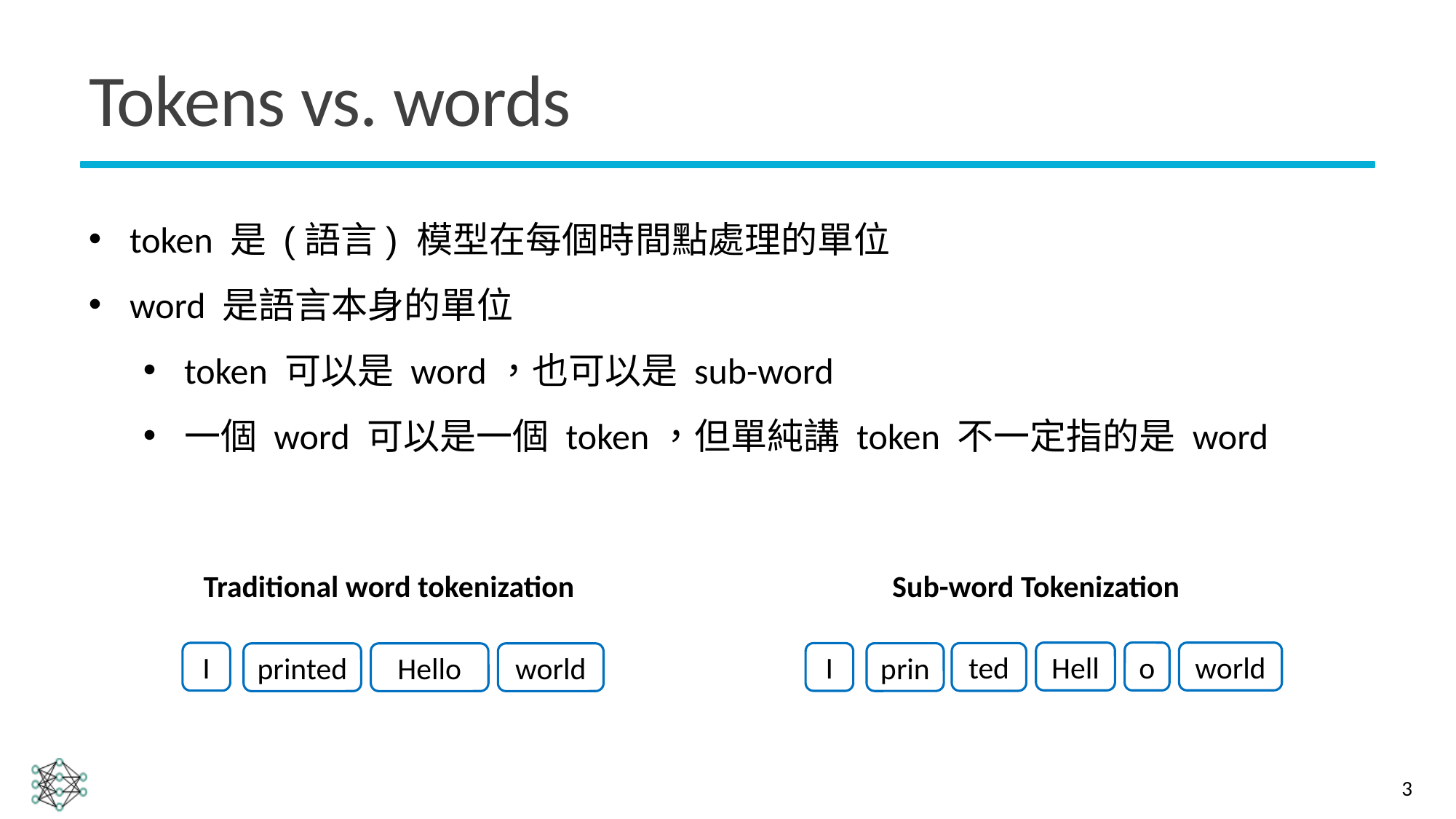

# Tokens vs. words
token 是 (語言) 模型在每個時間點處理的單位
word 是語言本身的單位
token 可以是 word，也可以是 sub-word
一個 word 可以是一個 token，但單純講 token 不一定指的是 word

Traditional word tokenization
Sub-word Tokenization
Hell
o
world
I
I
ted
prin
printed
Hello
world
3